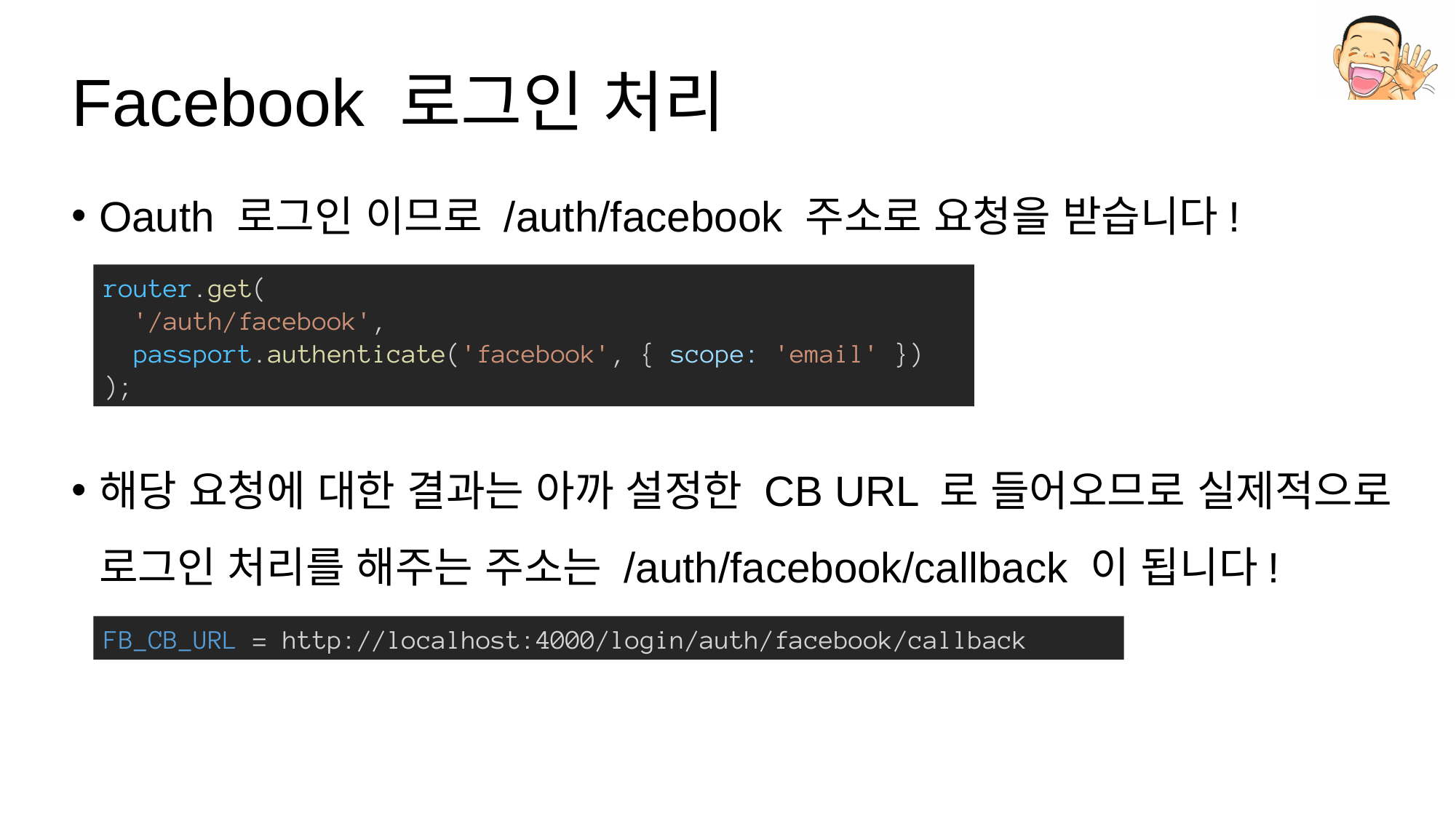

# Facebook 로그인 처리
Oauth 로그인 이므로 /auth/facebook 주소로 요청을 받습니다!

해당 요청에 대한 결과는 아까 설정한 CB URL 로 들어오므로 실제적으로 로그인 처리를 해주는 주소는 /auth/facebook/callback 이 됩니다!

router.get(
  '/auth/facebook',
  passport.authenticate('facebook', { scope: 'email' })
);
FB_CB_URL = http://localhost:4000/login/auth/facebook/callback